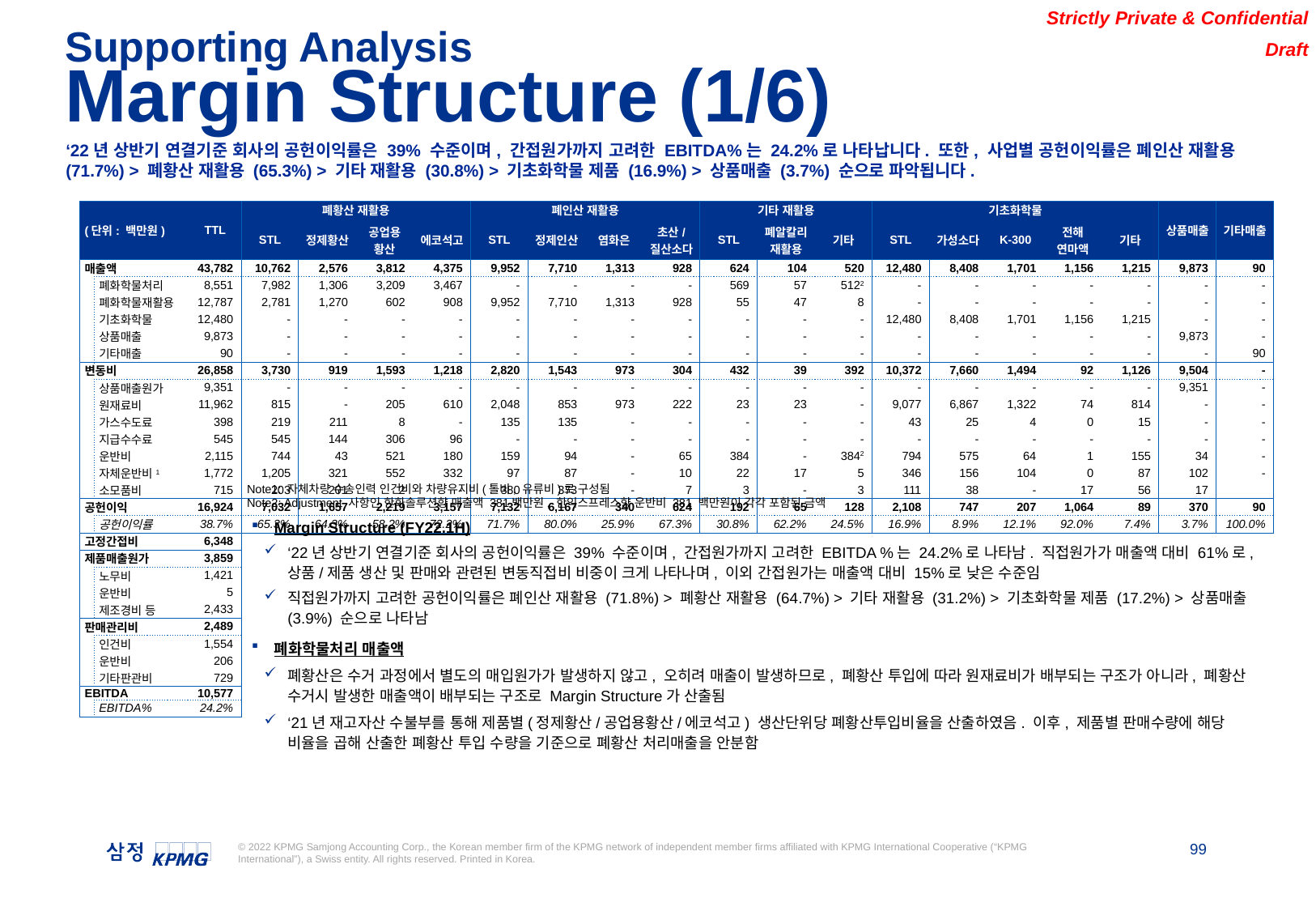

Supporting Analysis
Margin Structure (1/6)
‘22년 상반기 연결기준 회사의 공헌이익률은 39% 수준이며, 간접원가까지 고려한 EBITDA%는 24.2%로 나타납니다. 또한, 사업별 공헌이익률은 폐인산 재활용 (71.7%) > 폐황산 재활용 (65.3%) > 기타 재활용 (30.8%) > 기초화학물 제품 (16.9%) > 상품매출 (3.7%) 순으로 파악됩니다.

| (단위: 백만원) |  | TTL | 폐황산 재활용 |  |  |  | 폐인산 재활용 |  |  |  | 기타 재활용 |  |  | 기초화학물 |  |  |  |  | 상품매출 | 기타매출 |
| --- | --- | --- | --- | --- | --- | --- | --- | --- | --- | --- | --- | --- | --- | --- | --- | --- | --- | --- | --- | --- |
|  |  |  | STL | 정제황산 | 공업용 황산 | 에코석고 | STL | 정제인산 | 염화은 | 초산/ 질산소다 | STL | 폐알칼리 재활용 | 기타 | STL | 가성소다 | K-300 | 전해 연마액 | 기타 |  |  |
| 매출액 |  | 43,782 | 10,762 | 2,576 | 3,812 | 4,375 | 9,952 | 7,710 | 1,313 | 928 | 624 | 104 | 520 | 12,480 | 8,408 | 1,701 | 1,156 | 1,215 | 9,873 | 90 |
|  | 폐화학물처리 | 8,551 | 7,982 | 1,306 | 3,209 | 3,467 | - | - | - | - | 569 | 57 | 5122 | - | - | - | - | - | - | - |
|  | 폐화학물재활용 | 12,787 | 2,781 | 1,270 | 602 | 908 | 9,952 | 7,710 | 1,313 | 928 | 55 | 47 | 8 | - | - | - | - | - | - | - |
|  | 기초화학물 | 12,480 | - | - | - | - | - | - | - | - | - | - | - | 12,480 | 8,408 | 1,701 | 1,156 | 1,215 | - | - |
|  | 상품매출 | 9,873 | - | - | - | - | - | - | - | - | - | - | - | - | - | - | - | - | 9,873 | - |
|  | 기타매출 | 90 | - | - | - | - | - | - | - | - | - | - | - | - | - | - | - | - | - | 90 |
| 변동비 |  | 26,858 | 3,730 | 919 | 1,593 | 1,218 | 2,820 | 1,543 | 973 | 304 | 432 | 39 | 392 | 10,372 | 7,660 | 1,494 | 92 | 1,126 | 9,504 | - |
|  | 상품매출원가 | 9,351 | - | - | - | - | - | - | - | - | - | - | - | - | - | - | - | - | 9,351 | - |
|  | 원재료비 | 11,962 | 815 | - | 205 | 610 | 2,048 | 853 | 973 | 222 | 23 | 23 | - | 9,077 | 6,867 | 1,322 | 74 | 814 | - | - |
|  | 가스수도료 | 398 | 219 | 211 | 8 | - | 135 | 135 | - | - | - | - | - | 43 | 25 | 4 | 0 | 15 | - | - |
|  | 지급수수료 | 545 | 545 | 144 | 306 | 96 | - | - | - | - | - | - | - | - | - | - | - | - | - | - |
|  | 운반비 | 2,115 | 744 | 43 | 521 | 180 | 159 | 94 | - | 65 | 384 | - | 3842 | 794 | 575 | 64 | 1 | 155 | 34 | - |
|  | 자체운반비1 | 1,772 | 1,205 | 321 | 552 | 332 | 97 | 87 | - | 10 | 22 | 17 | 5 | 346 | 156 | 104 | 0 | 87 | 102 | - |
|  | 소모품비 | 715 | 203 | 201 | 2 | - | 380 | 373 | - | 7 | 3 | - | 3 | 111 | 38 | - | 17 | 56 | 17 |  |
| 공헌이익 |  | 16,924 | 7,032 | 1,657 | 2,219 | 3,157 | 7,132 | 6,167 | 340 | 624 | 192 | 65 | 128 | 2,108 | 747 | 207 | 1,064 | 89 | 370 | 90 |
|  | 공헌이익률 | 38.7% | 65.3% | 64.3% | 58.2% | 72.2% | 71.7% | 80.0% | 25.9% | 67.3% | 30.8% | 62.2% | 24.5% | 16.9% | 8.9% | 12.1% | 92.0% | 7.4% | 3.7% | 100.0% |
| 고정간접비 |  | 6,348 |  |  |  |  |  |  |  |  |  |  |  |  |  |  |  |  |  |  |
| 제품매출원가 |  | 3,859 |  |  |  |  |  |  |  |  |  |  |  |  |  |  |  |  |  |  |
|  | 노무비 | 1,421 |  |  |  |  |  |  |  |  |  |  |  |  |  |  |  |  |  |  |
|  | 운반비 | 5 |  |  |  |  |  |  |  |  |  |  |  |  |  |  |  |  |  |  |
|  | 제조경비 등 | 2,433 |  |  |  |  |  |  |  |  |  |  |  |  |  |  |  |  |  |  |
| 판매관리비 |  | 2,489 |  |  |  |  |  |  |  |  |  |  |  |  |  |  |  |  |  |  |
|  | 인건비 | 1,554 |  |  |  |  |  |  |  |  |  |  |  |  |  |  |  |  |  |  |
|  | 운반비 | 206 |  |  |  |  |  |  |  |  |  |  |  |  |  |  |  |  |  |  |
|  | 기타판관비 | 729 |  |  |  |  |  |  |  |  |  |  |  |  |  |  |  |  |  |  |
| EBITDA |  | 10,577 |  |  |  |  |  |  |  |  |  |  |  |  |  |  |  |  |  |  |
|  | EBITDA% | 24.2% |  |  |  |  |  |  |  |  |  |  |  |  |  |  |  |  |  |  |
Note1: 자체차량 수송인력 인건비와 차량유지비(톨비, 유류비)로 구성됨
Note2: Adjustment 사항인 한화솔루션향 매출액 381백만원, 한익스프레스향 운반비 381 백만원이 각각 포함된 금액

Margin Structure (FY22.1H)
‘22년 상반기 연결기준 회사의 공헌이익률은 39% 수준이며, 간접원가까지 고려한 EBITDA %는 24.2%로 나타남. 직접원가가 매출액 대비 61%로, 상품/제품 생산 및 판매와 관련된 변동직접비 비중이 크게 나타나며, 이외 간접원가는 매출액 대비 15%로 낮은 수준임
직접원가까지 고려한 공헌이익률은 폐인산 재활용 (71.8%) > 폐황산 재활용 (64.7%) > 기타 재활용 (31.2%) > 기초화학물 제품 (17.2%) > 상품매출 (3.9%) 순으로 나타남
폐화학물처리 매출액
폐황산은 수거 과정에서 별도의 매입원가가 발생하지 않고, 오히려 매출이 발생하므로, 폐황산 투입에 따라 원재료비가 배부되는 구조가 아니라, 폐황산 수거시 발생한 매출액이 배부되는 구조로 Margin Structure가 산출됨
‘21년 재고자산 수불부를 통해 제품별(정제황산/공업용황산/에코석고) 생산단위당 폐황산투입비율을 산출하였음. 이후, 제품별 판매수량에 해당 비율을 곱해 산출한 폐황산 투입 수량을 기준으로 폐황산 처리매출을 안분함